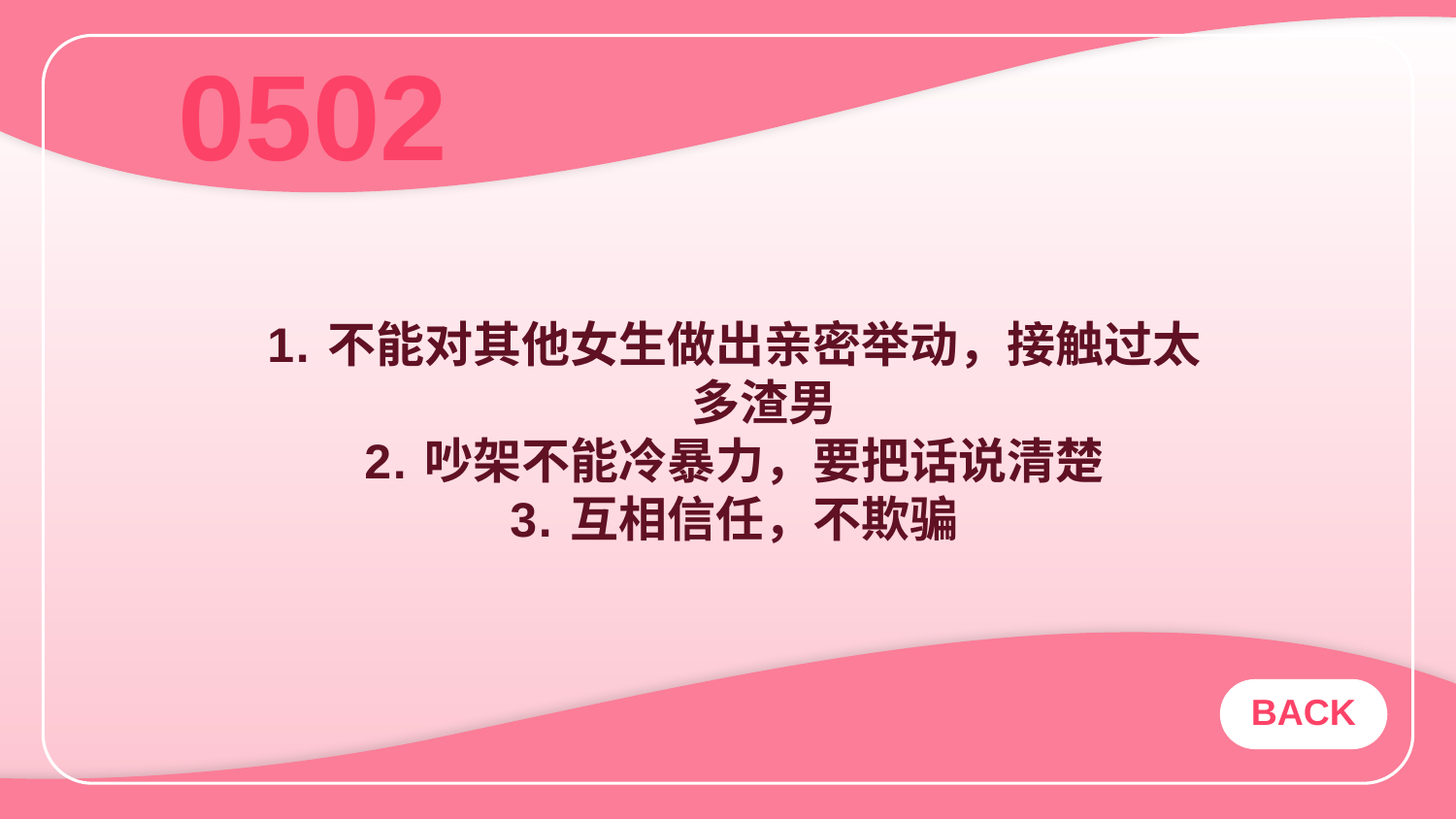

0502
# 不能对其他女生做出亲密举动，接触过太多渣男
吵架不能冷暴力，要把话说清楚
互相信任，不欺骗
BACK